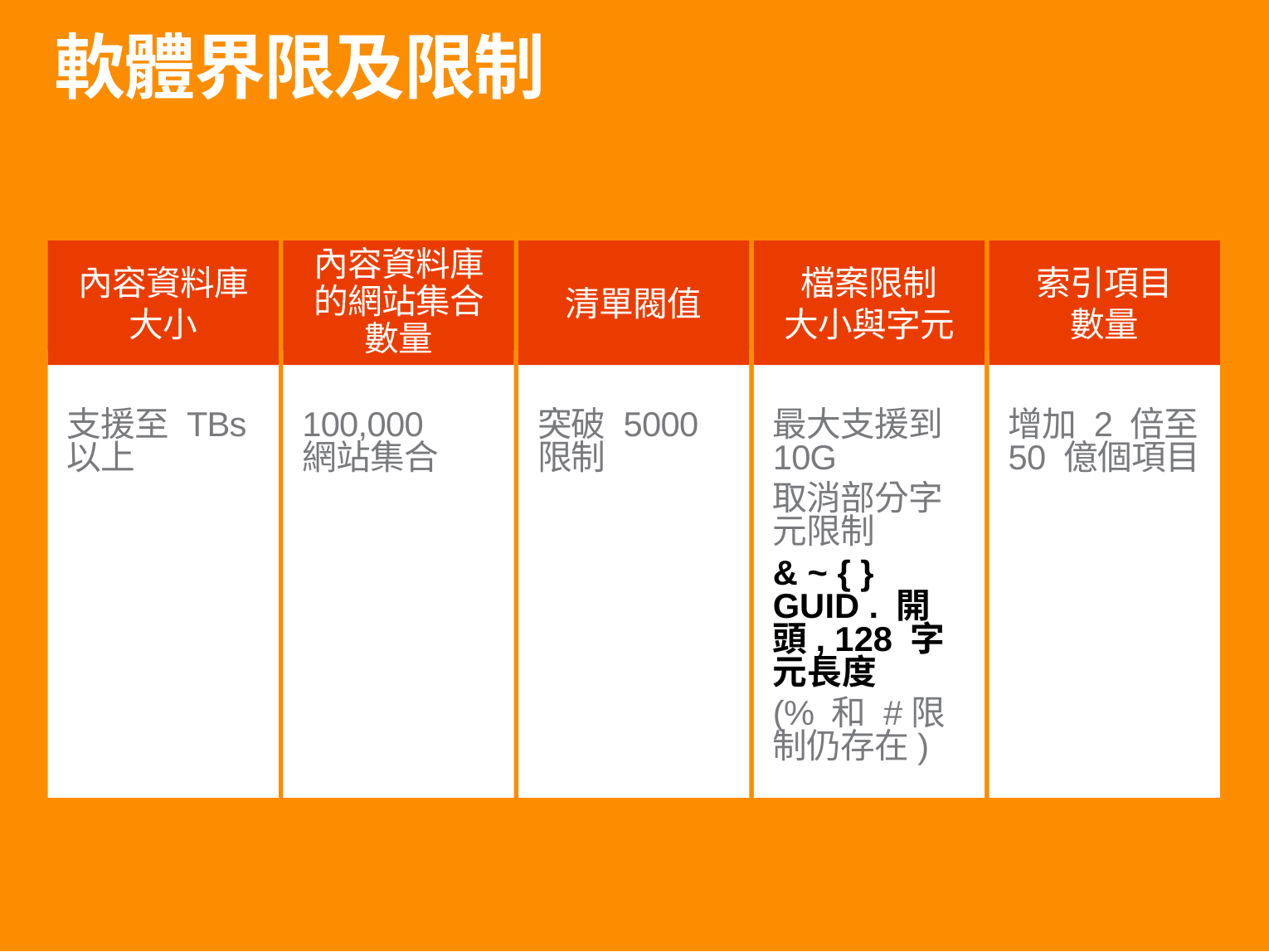

# 軟體界限及限制

索引項目
數量
清單閥值
檔案限制
大小與字元
內容資料庫大小
內容資料庫的網站集合數量

支援至 TBs
以上

100,000
網站集合

突破 5000
限制

最大支援到 10G
取消部分字元限制
& ~ { } GUID . 開頭, 128 字元長度
(% 和 #限制仍存在)

增加 2 倍至 50 億個項目